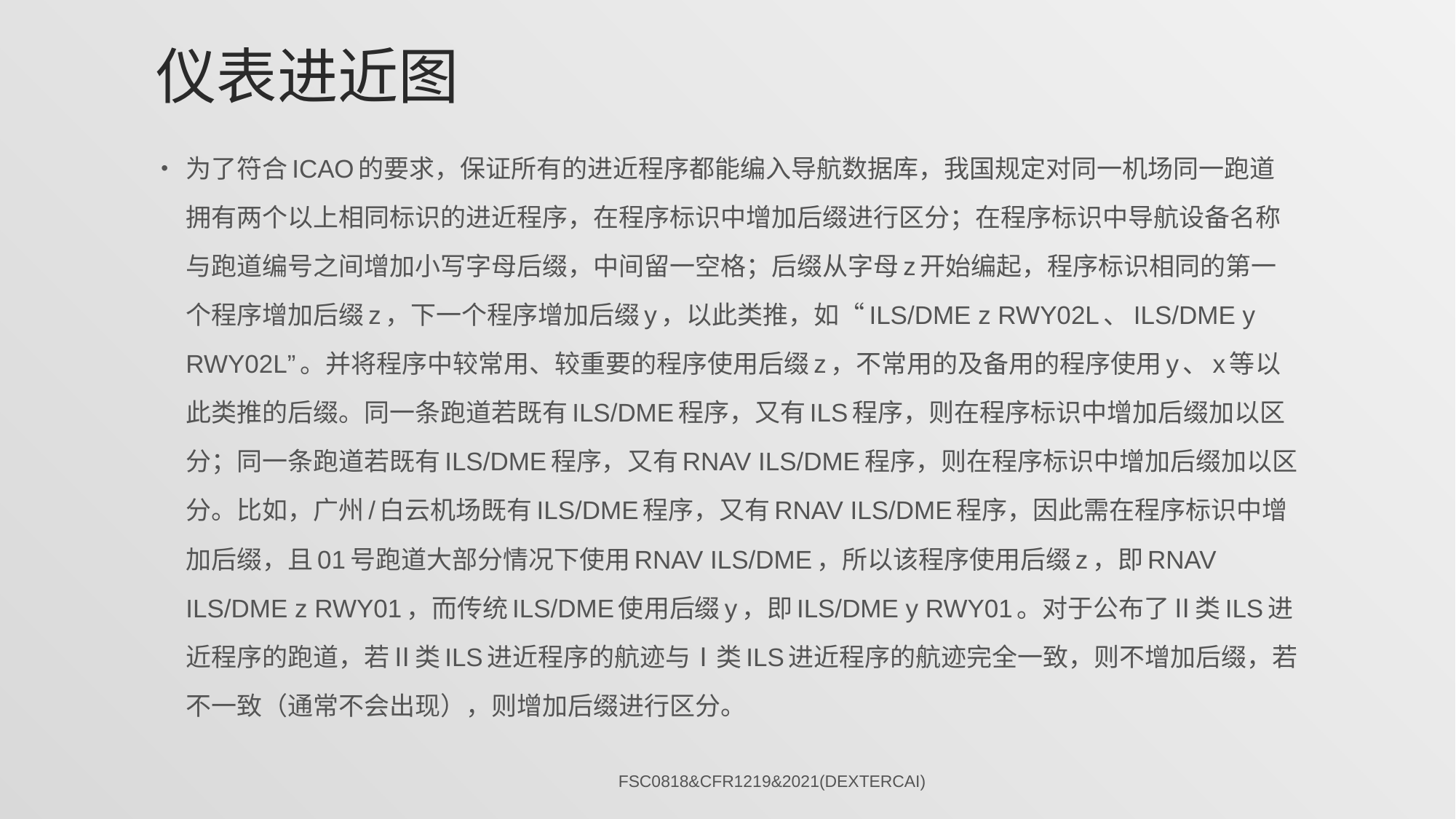

# 仪表进近图
为了符合ICAO的要求，保证所有的进近程序都能编入导航数据库，我国规定对同一机场同一跑道拥有两个以上相同标识的进近程序，在程序标识中增加后缀进行区分；在程序标识中导航设备名称与跑道编号之间增加小写字母后缀，中间留一空格；后缀从字母z开始编起，程序标识相同的第一个程序增加后缀z，下一个程序增加后缀y，以此类推，如“ILS/DME z RWY02L、ILS/DME y RWY02L”。并将程序中较常用、较重要的程序使用后缀z，不常用的及备用的程序使用y、x等以此类推的后缀。同一条跑道若既有ILS/DME程序，又有ILS程序，则在程序标识中增加后缀加以区分；同一条跑道若既有ILS/DME程序，又有RNAV ILS/DME程序，则在程序标识中增加后缀加以区分。比如，广州/白云机场既有ILS/DME程序，又有RNAV ILS/DME程序，因此需在程序标识中增加后缀，且01号跑道大部分情况下使用RNAV ILS/DME，所以该程序使用后缀z，即RNAV ILS/DME z RWY01，而传统ILS/DME使用后缀y，即ILS/DME y RWY01。对于公布了Ⅱ类ILS进近程序的跑道，若Ⅱ类ILS进近程序的航迹与Ⅰ类ILS进近程序的航迹完全一致，则不增加后缀，若不一致（通常不会出现），则增加后缀进行区分。
FSC0818&CFR1219&2021(DexterCai)